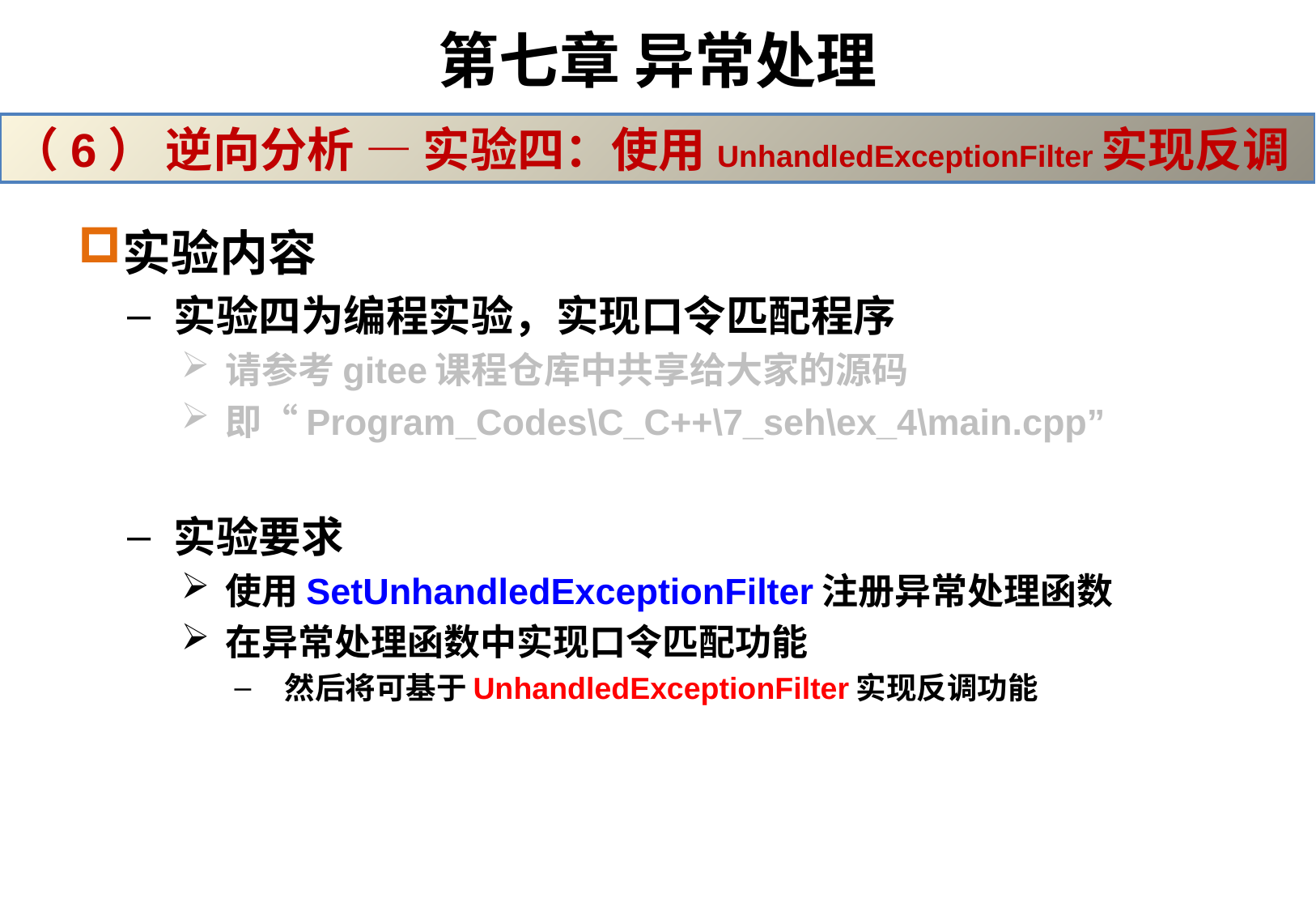

# 第七章 异常处理
（6） 逆向分析 — 实验四：使用UnhandledExceptionFilter实现反调
实验内容
实验四为编程实验，实现口令匹配程序
请参考gitee课程仓库中共享给大家的源码
即“Program_Codes\C_C++\7_seh\ex_4\main.cpp”

实验要求
使用SetUnhandledExceptionFilter注册异常处理函数
在异常处理函数中实现口令匹配功能
然后将可基于UnhandledExceptionFilter实现反调功能